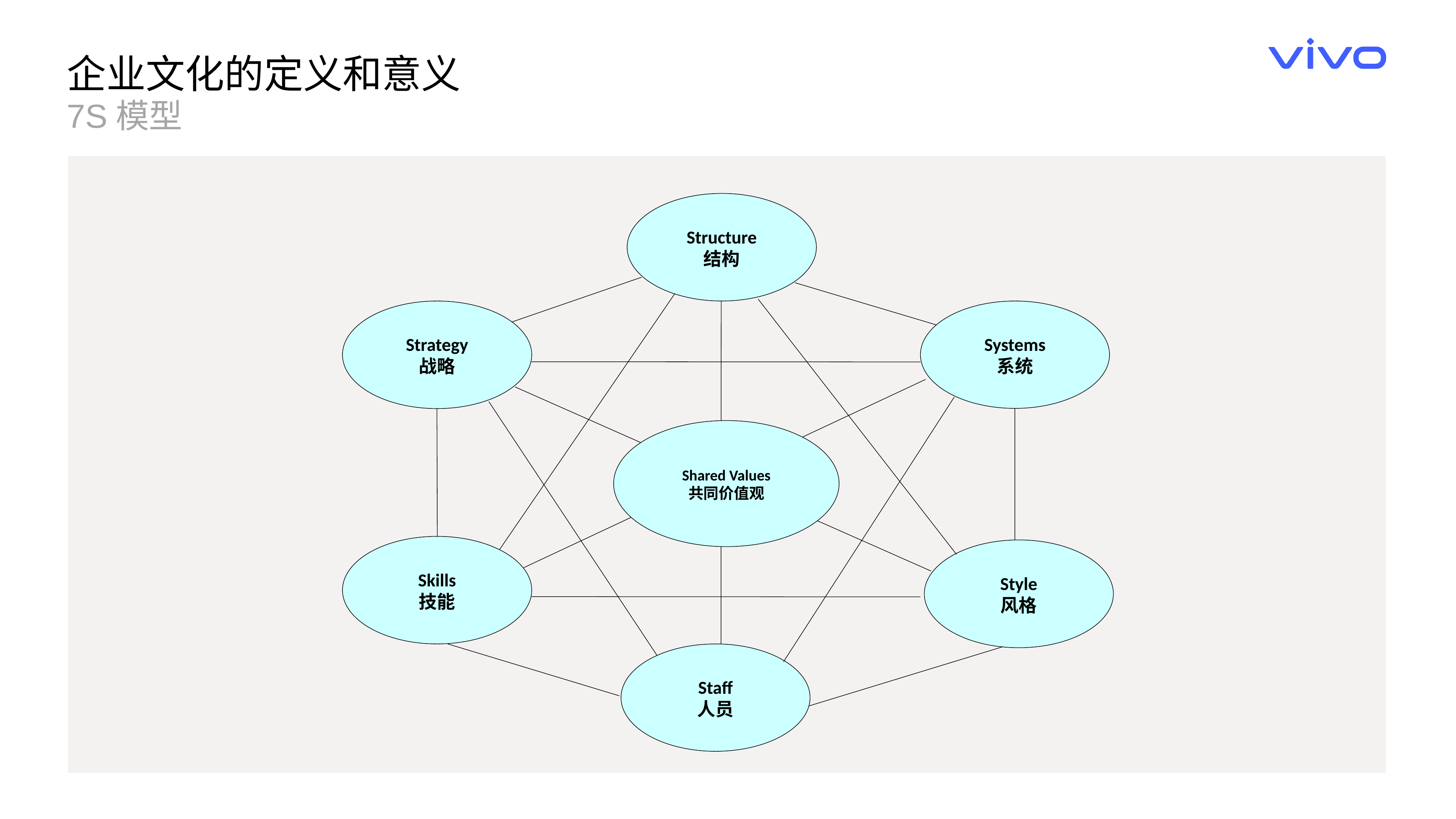

企业文化的定义和意义
7S模型
Structure
结构

Strategy
战略
Systems
系统

Shared Values
共同价值观
Skills
技能
Style
风格

Staff
人员